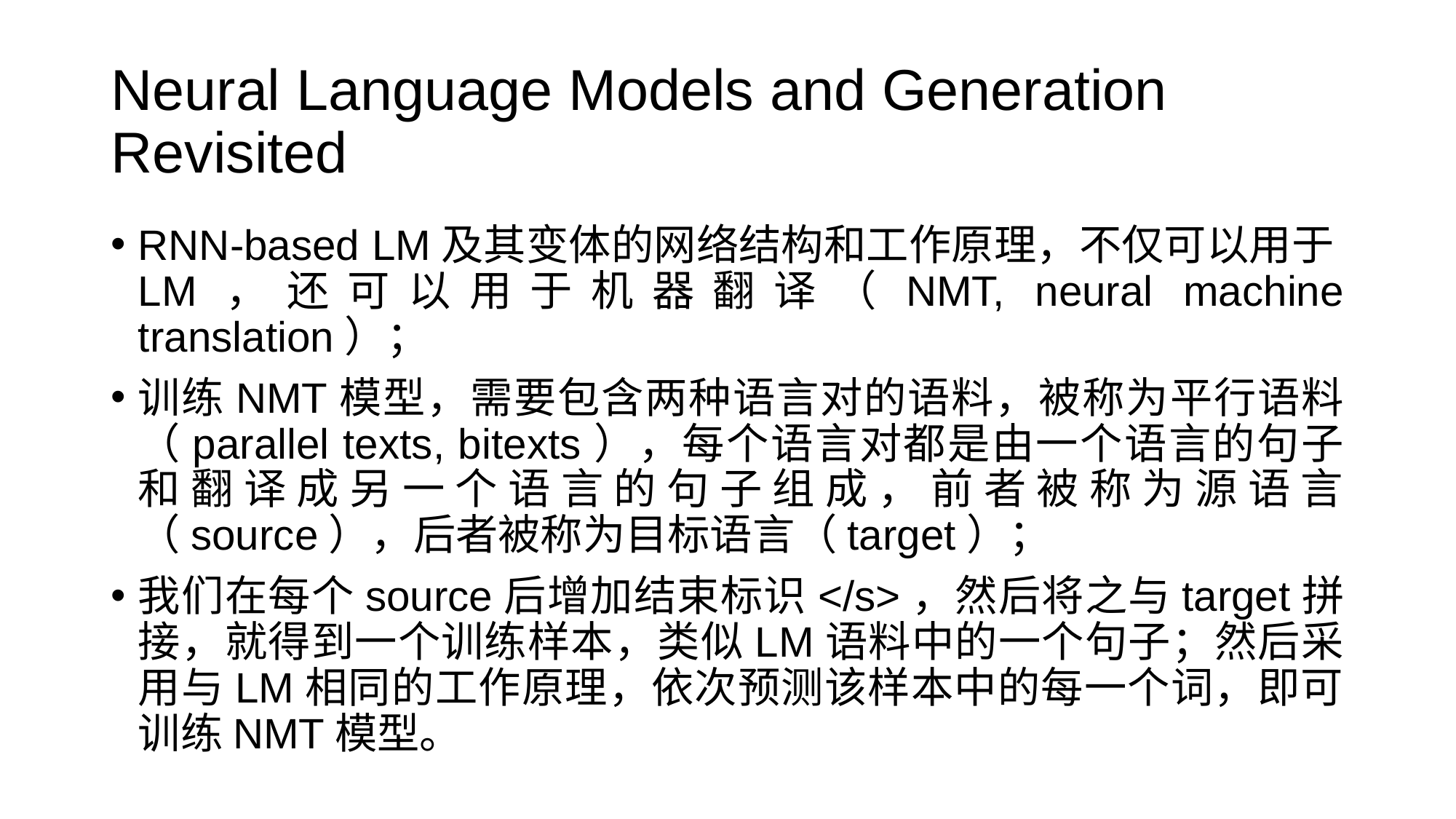

# Neural Language Models and Generation Revisited
RNN-based LM及其变体的网络结构和工作原理，不仅可以用于LM，还可以用于机器翻译（NMT, neural machine translation）；
训练NMT模型，需要包含两种语言对的语料，被称为平行语料（parallel texts, bitexts），每个语言对都是由一个语言的句子和翻译成另一个语言的句子组成，前者被称为源语言（source），后者被称为目标语言（target）；
我们在每个source后增加结束标识</s>，然后将之与target拼接，就得到一个训练样本，类似LM语料中的一个句子；然后采用与LM相同的工作原理，依次预测该样本中的每一个词，即可训练NMT模型。